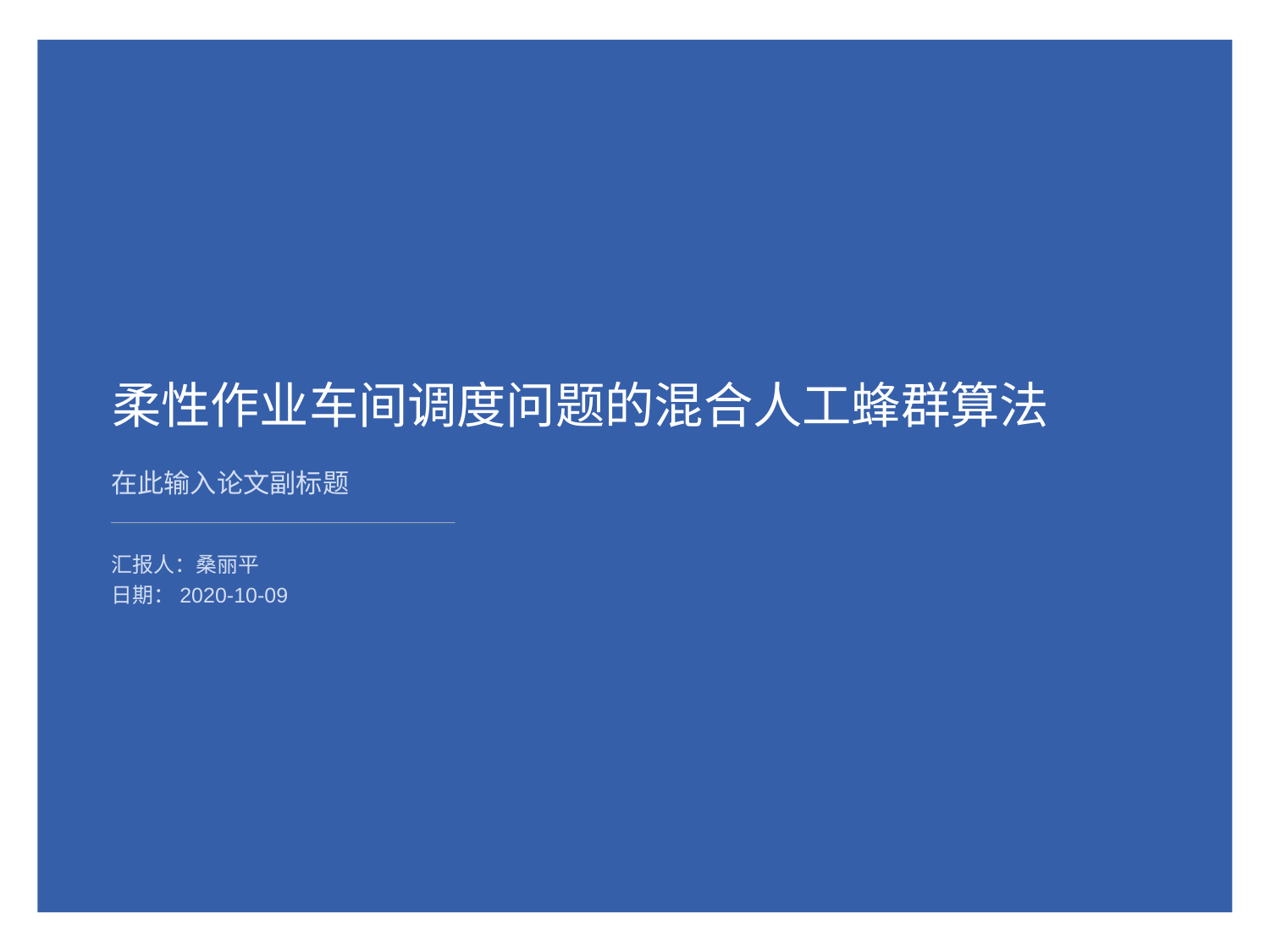

柔性作业车间调度问题的混合人工蜂群算法
在此输入论文副标题
汇报人：桑丽平
日期：2020-10-09